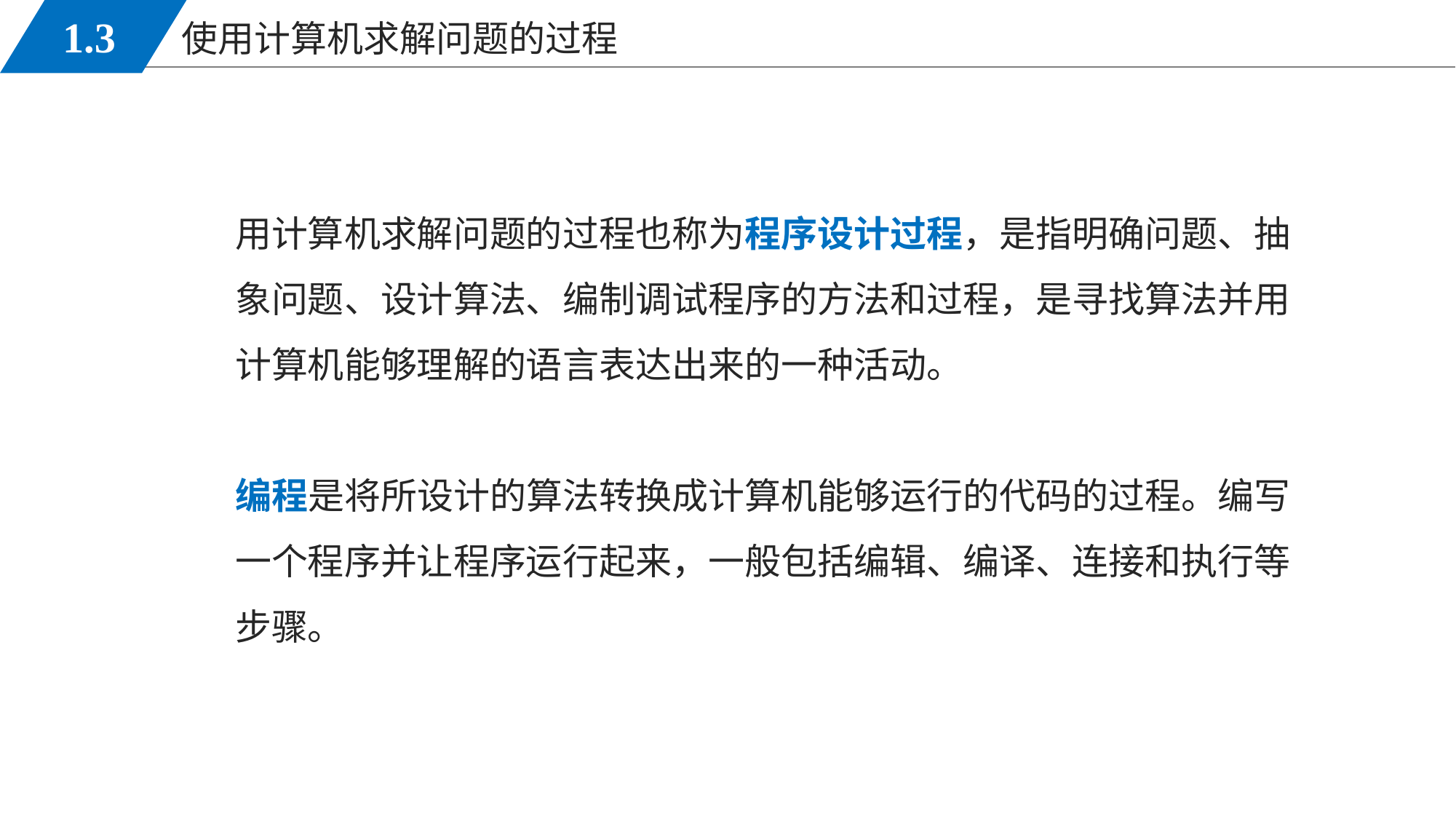

用计算机求解问题的过程也称为程序设计过程，是指明确问题、抽象问题、设计算法、编制调试程序的方法和过程，是寻找算法并用计算机能够理解的语言表达出来的一种活动。

编程是将所设计的算法转换成计算机能够运行的代码的过程。编写一个程序并让程序运行起来，一般包括编辑、编译、连接和执行等步骤。